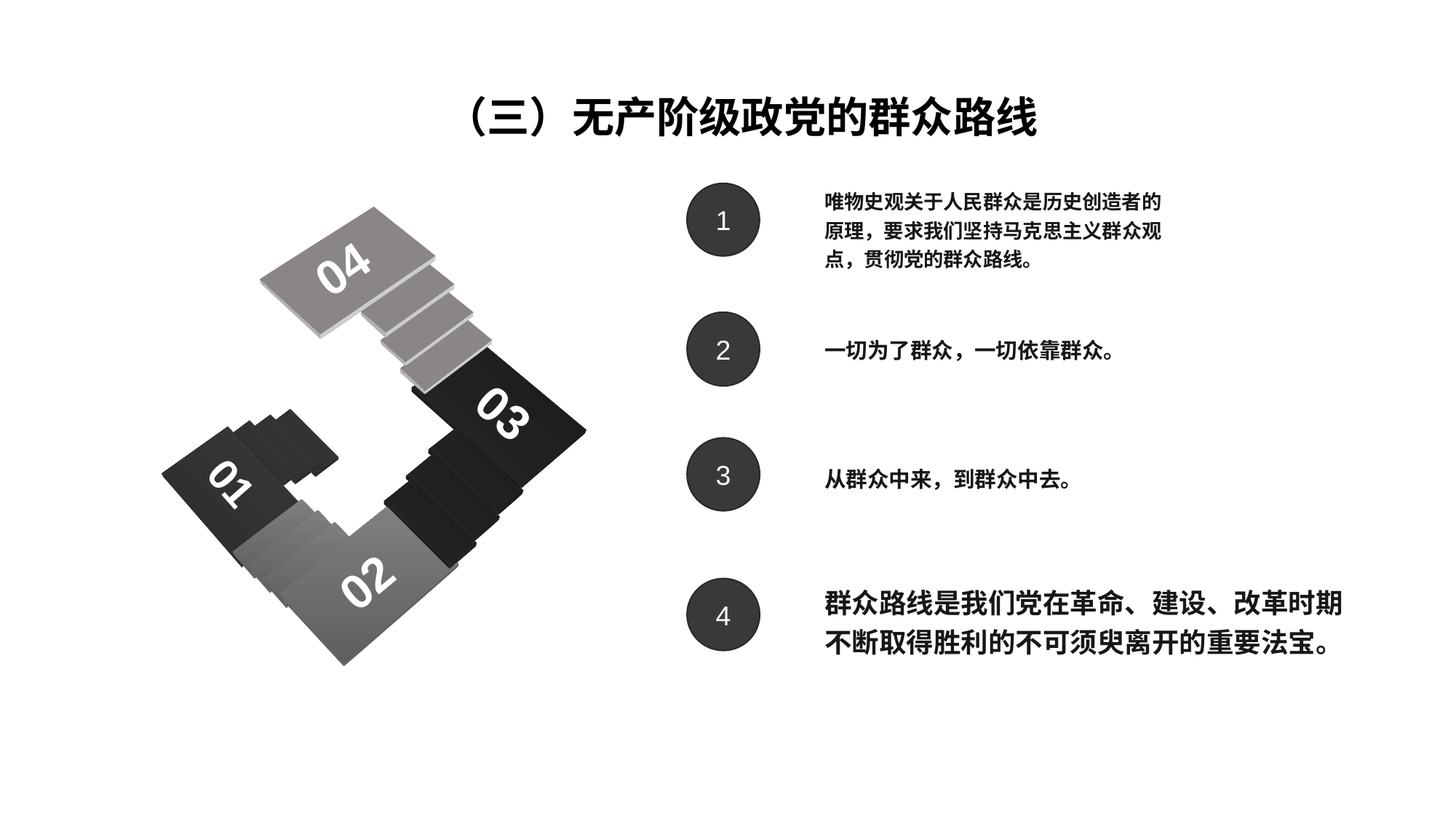

（三）无产阶级政党的群众路线
唯物史观关于人民群众是历史创造者的
原理，要求我们坚持马克思主义群众观
点，贯彻党的群众路线。
1

04
2
一切为了群众，一切依靠群众。
03
3
01
从群众中来，到群众中去。
02
群众路线是我们党在革命、建设、改革时期
不断取得胜利的不可须臾离开的重要法宝。
4